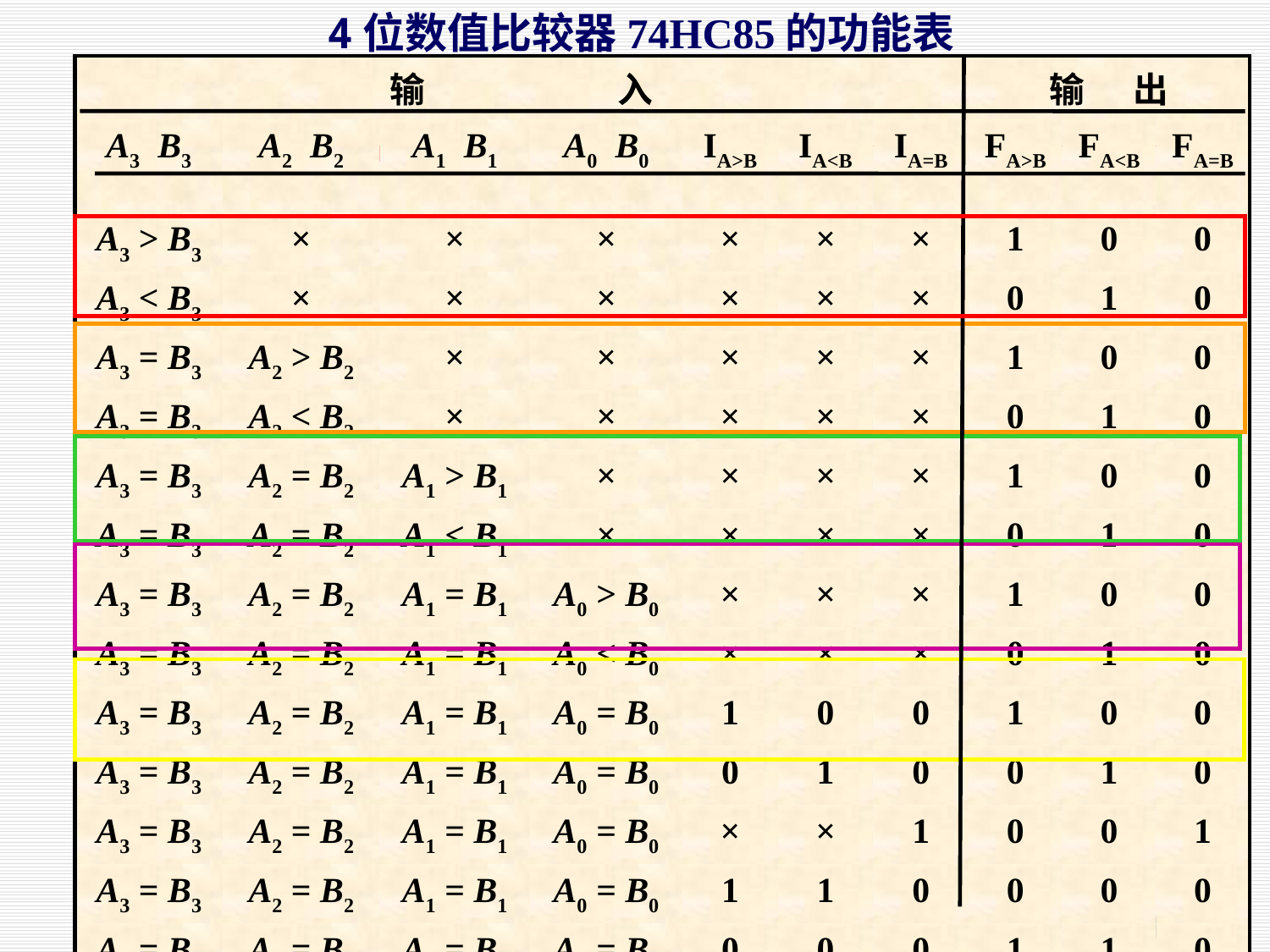

4位数值比较器74HC85的功能表
| 输 入 |  |  |  |  |  |  | 输 出 |  |  |
| --- | --- | --- | --- | --- | --- | --- | --- | --- | --- |
| A3 B3 | A2 B2 | A1 B1 | A0 B0 | IA>B | IA<B | IA=B | FA>B | FA<B | FA=B |
| A3 > B3 | × | × | × | × | × | × | 1 | 0 | 0 |
| A3 < B3 | × | × | × | × | × | × | 0 | 1 | 0 |
| A3 = B3 | A2 > B2 | × | × | × | × | × | 1 | 0 | 0 |
| A3 = B3 | A2 < B2 | × | × | × | × | × | 0 | 1 | 0 |
| A3 = B3 | A2 = B2 | A1 > B1 | × | × | × | × | 1 | 0 | 0 |
| A3 = B3 | A2 = B2 | A1 < B1 | × | × | × | × | 0 | 1 | 0 |
| A3 = B3 | A2 = B2 | A1 = B1 | A0 > B0 | × | × | × | 1 | 0 | 0 |
| A3 = B3 | A2 = B2 | A1 = B1 | A0 < B0 | × | × | × | 0 | 1 | 0 |
| A3 = B3 | A2 = B2 | A1 = B1 | A0 = B0 | 1 | 0 | 0 | 1 | 0 | 0 |
| A3 = B3 | A2 = B2 | A1 = B1 | A0 = B0 | 0 | 1 | 0 | 0 | 1 | 0 |
| A3 = B3 | A2 = B2 | A1 = B1 | A0 = B0 | × | × | 1 | 0 | 0 | 1 |
| A3 = B3 | A2 = B2 | A1 = B1 | A0 = B0 | 1 | 1 | 0 | 0 | 0 | 0 |
| A3 = B3 | A2 = B2 | A1 = B1 | A0 = B0 | 0 | 0 | 0 | 1 | 1 | 0 |